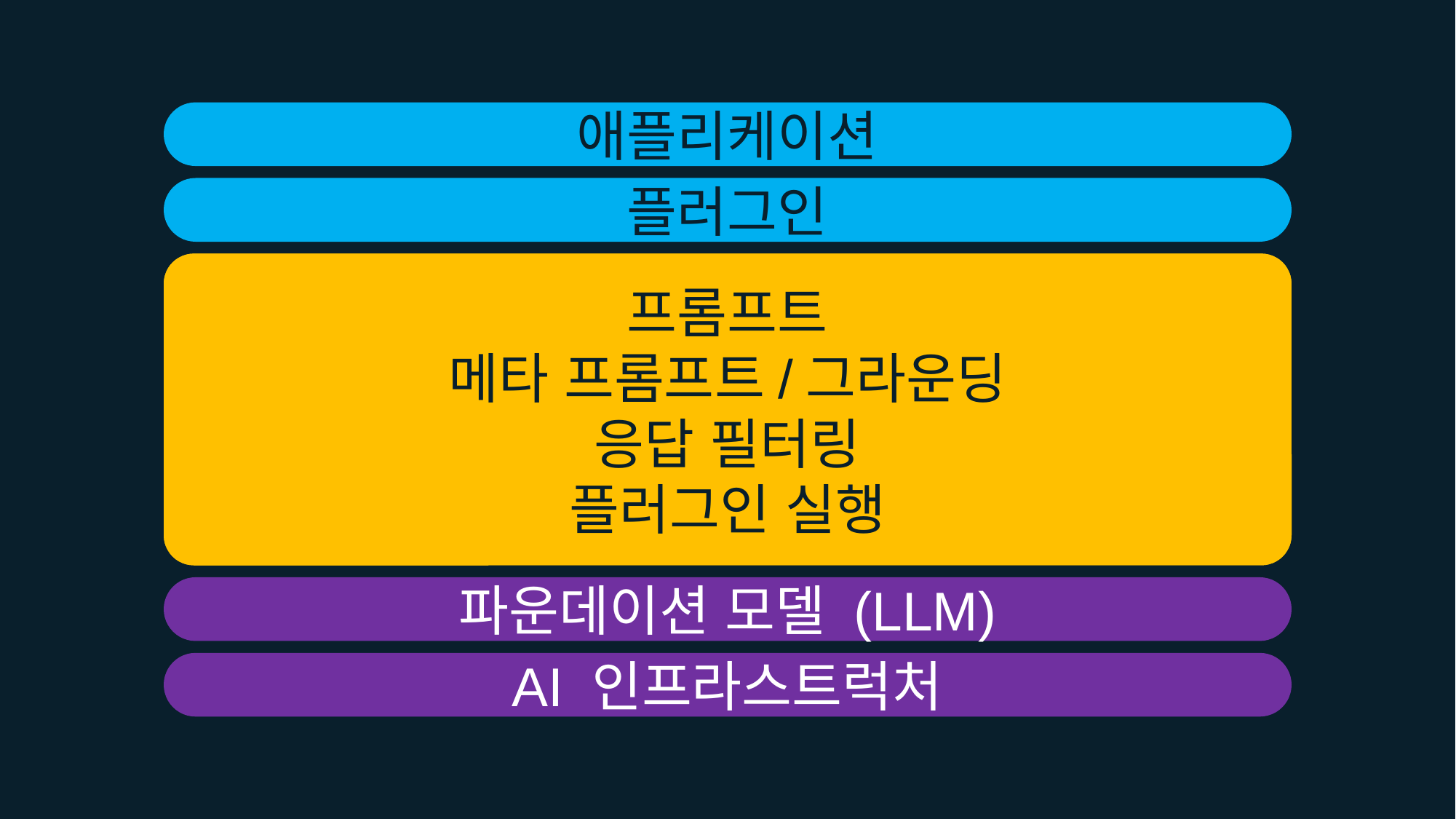

애플리케이션
플러그인
AI 오케스트레이션

프롬프트
메타 프롬프트/그라운딩
응답 필터링
플러그인 실행
파운데이션 모델 (LLM)
AI 인프라스트럭처